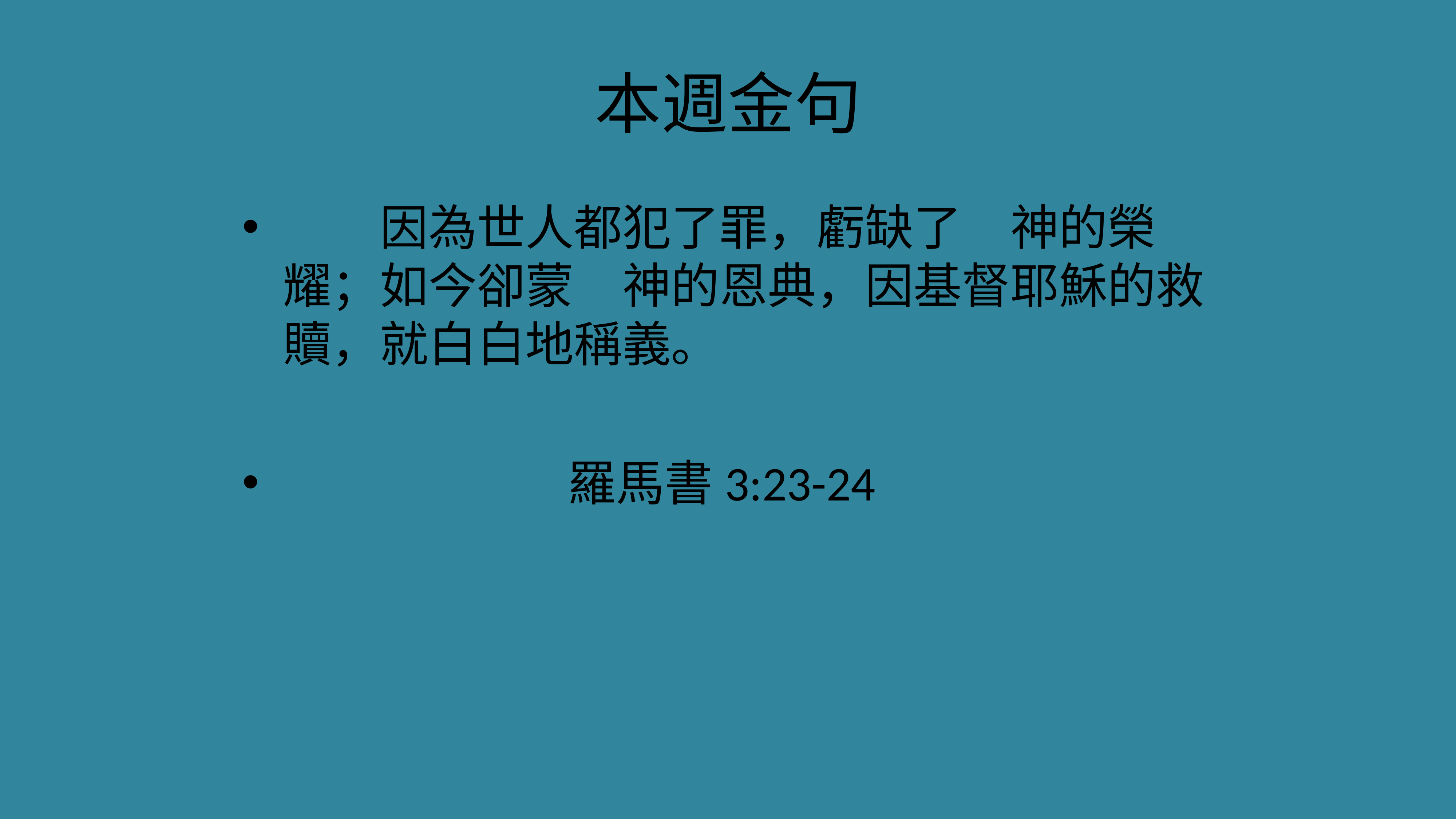

# 本週金句
　　因為世人都犯了罪，虧缺了　神的榮耀；如今卻蒙　神的恩典，因基督耶穌的救贖，就白白地稱義。

                         羅馬書3:23-24